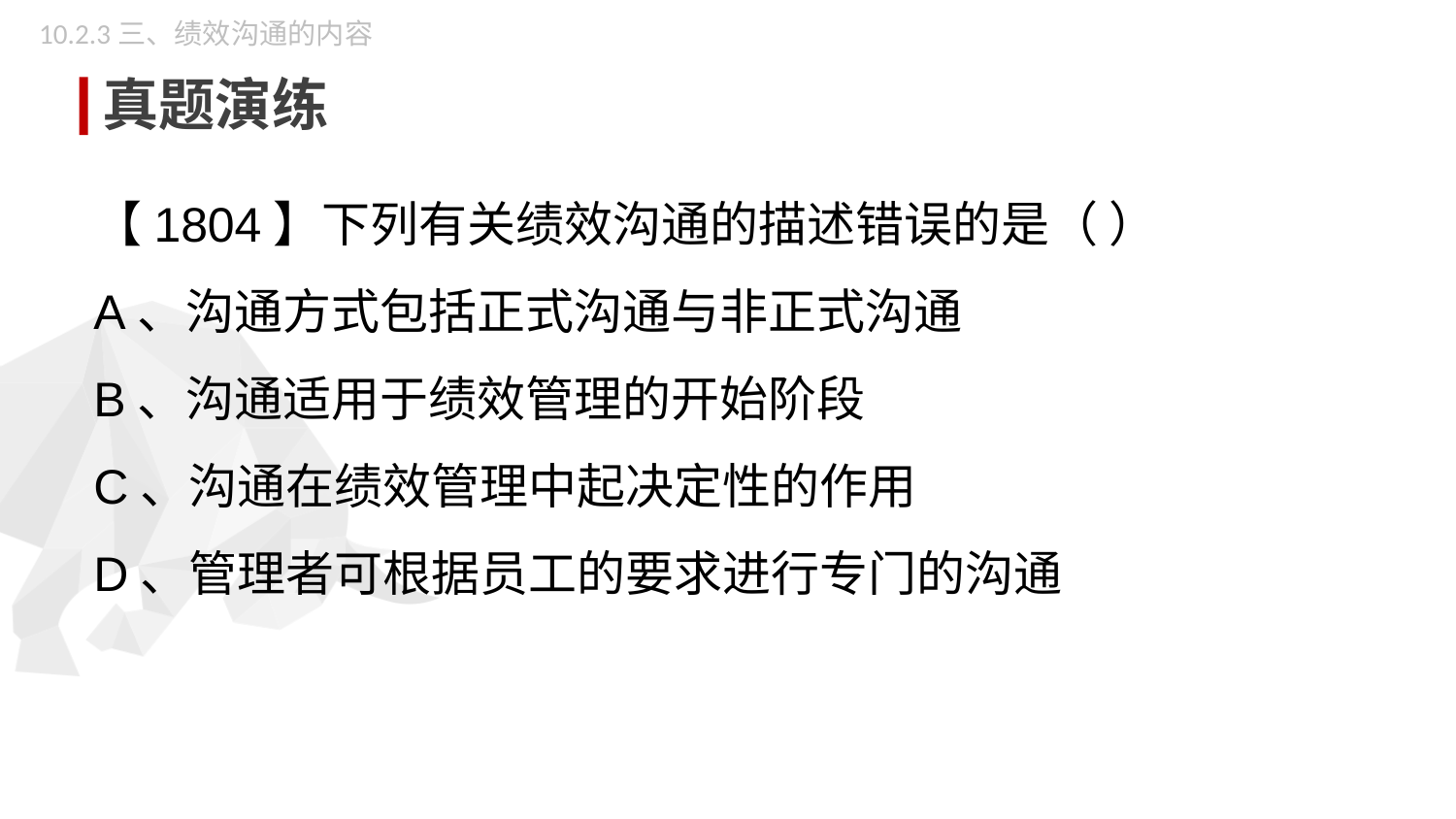

10.2.3三、绩效沟通的内容

真题演练
【1804】下列有关绩效沟通的描述错误的是（ ）
A、沟通方式包括正式沟通与非正式沟通
B、沟通适用于绩效管理的开始阶段
C、沟通在绩效管理中起决定性的作用
D、管理者可根据员工的要求进行专门的沟通